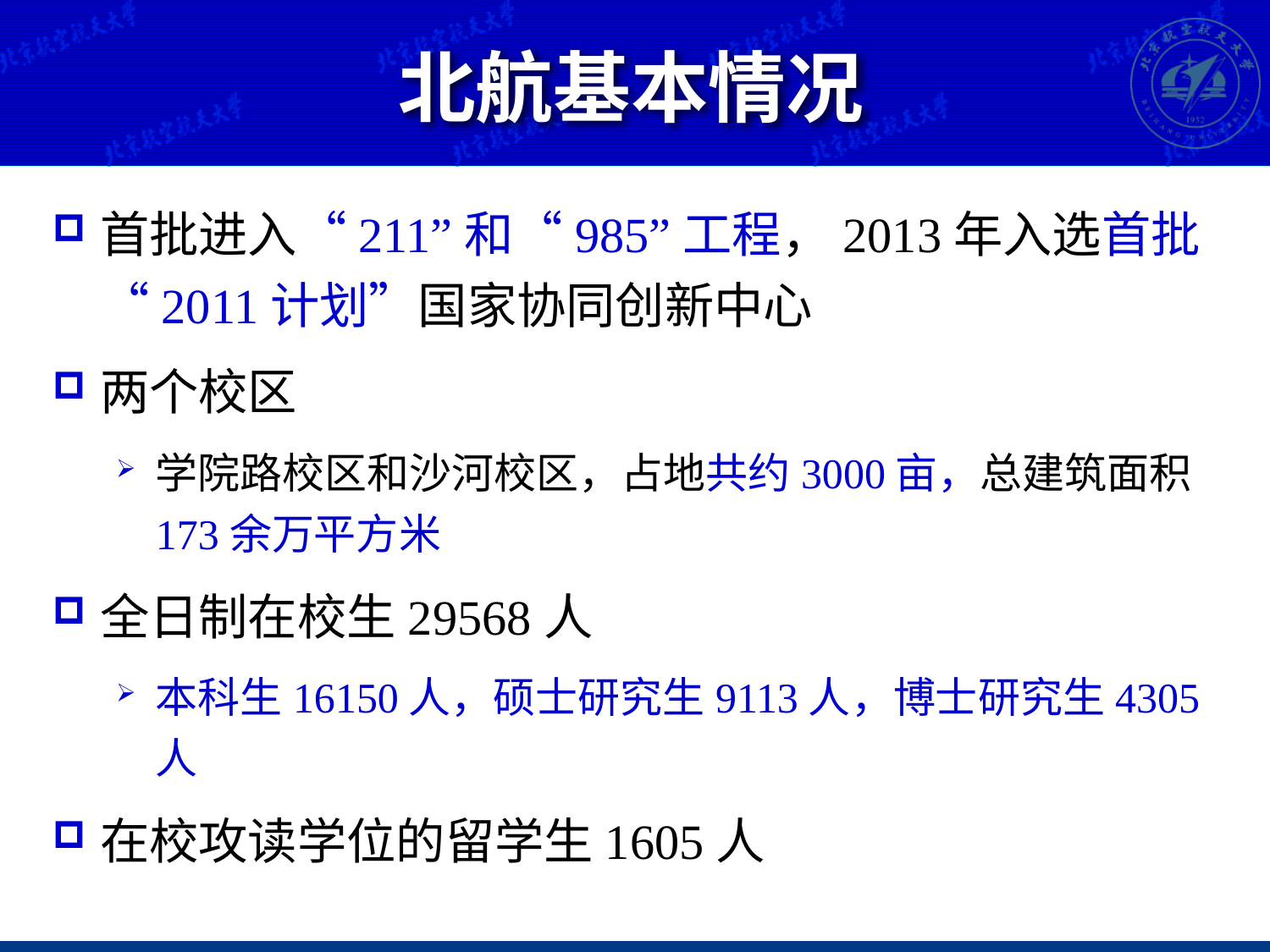

# 北航基本情况
首批进入“211”和“985”工程，2013年入选首批“2011计划”国家协同创新中心
两个校区
学院路校区和沙河校区，占地共约3000亩，总建筑面积173余万平方米
全日制在校生29568人
本科生16150人，硕士研究生9113人，博士研究生4305人
在校攻读学位的留学生1605人